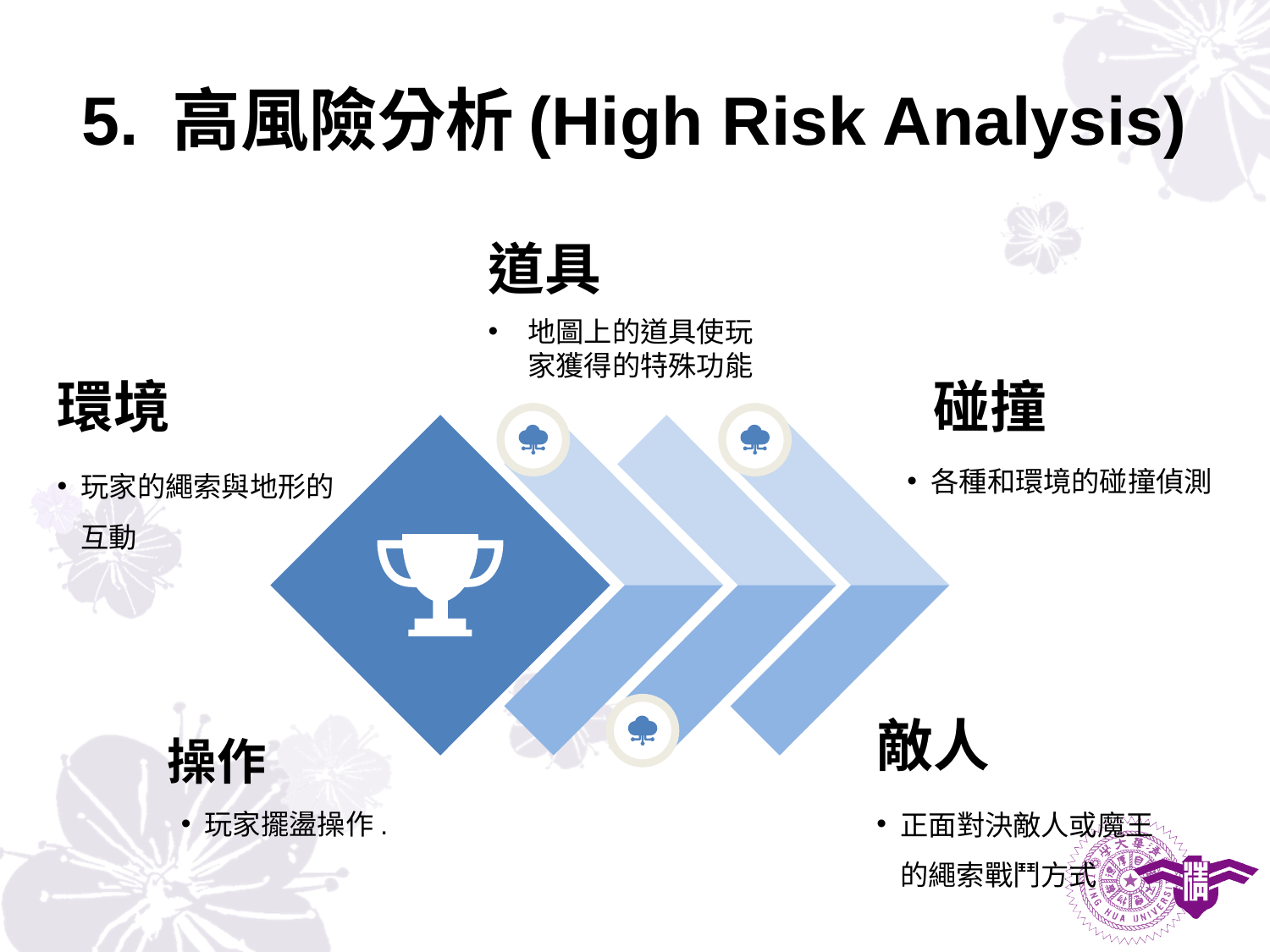

# 5. 高風險分析(High Risk Analysis)
道具
地圖上的道具使玩家獲得的特殊功能

環境
玩家的繩索與地形的互動

 碰撞

各種和環境的碰撞偵測

敵人
正面對決敵人或魔王的繩索戰鬥方式
操作
玩家擺盪操作.